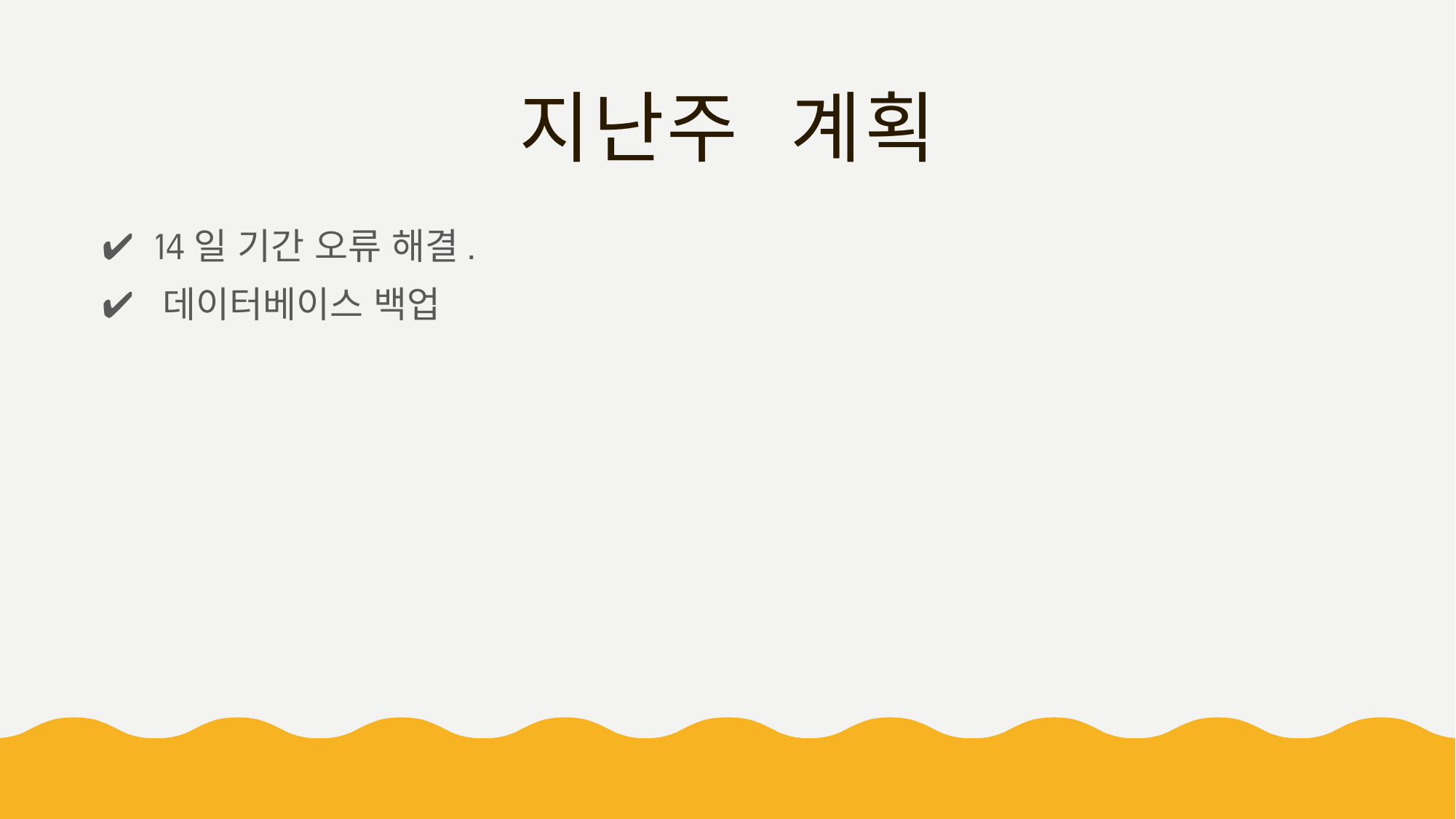

# 지난주  계획
✔️  14일 기간 오류 해결.
✔️  데이터베이스 백업